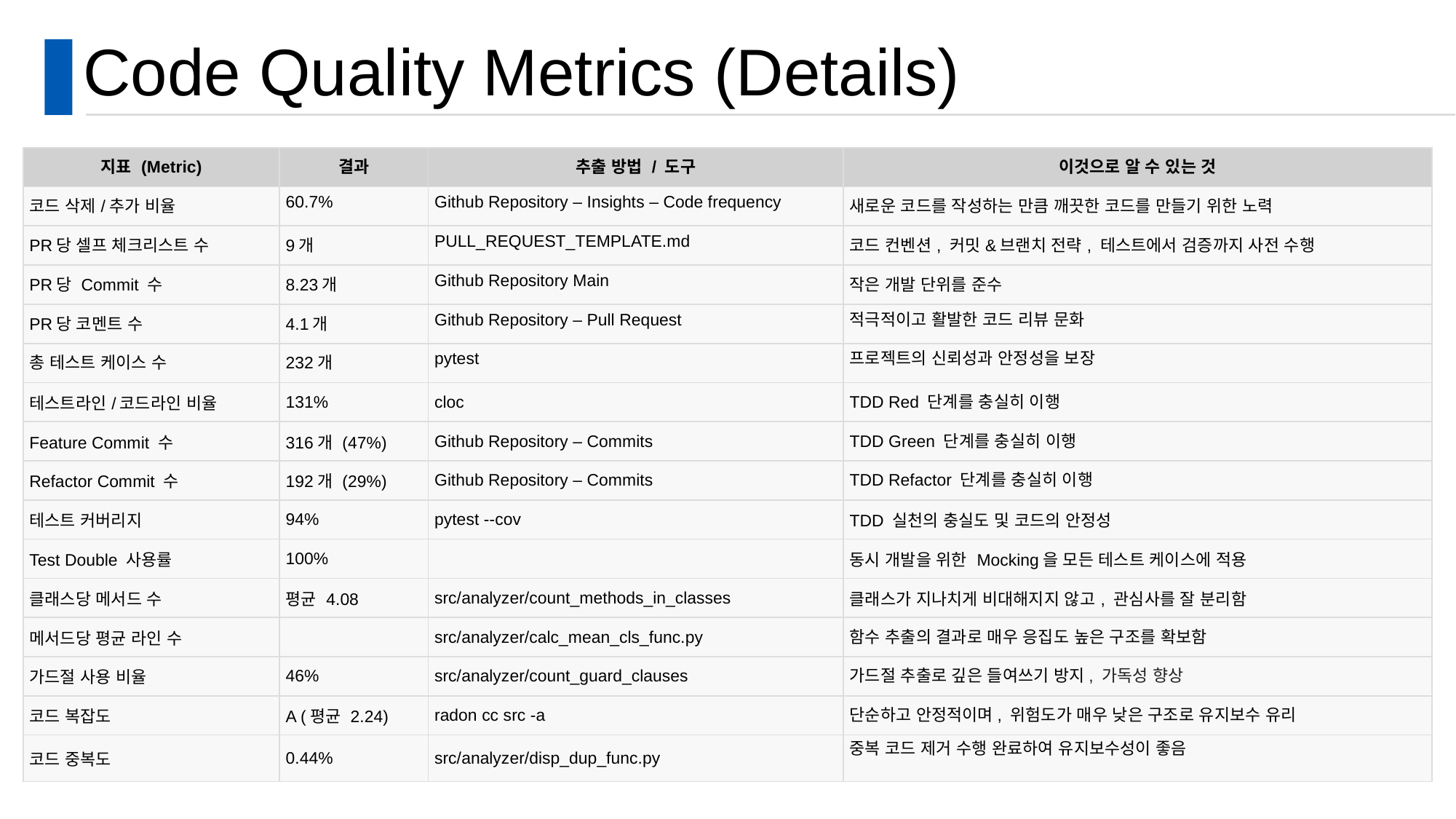

# Code Quality Metrics (Details)
| 지표 (Metric) | 결과 | 추출 방법 / 도구 | 이것으로 알 수 있는 것 |
| --- | --- | --- | --- |
| 코드 삭제/추가 비율 | 60.7% | Github Repository – Insights – Code frequency | 새로운 코드를 작성하는 만큼 깨끗한 코드를 만들기 위한 노력 |
| PR당 셀프 체크리스트 수 | 9개 | PULL\_REQUEST\_TEMPLATE.md | 코드 컨벤션, 커밋&브랜치 전략, 테스트에서 검증까지 사전 수행 |
| PR당 Commit 수 | 8.23개 | Github Repository Main | 작은 개발 단위를 준수 |
| PR당 코멘트 수 | 4.1개 | Github Repository – Pull Request | 적극적이고 활발한 코드 리뷰 문화 |
| 총 테스트 케이스 수 | 232개 | pytest | 프로젝트의 신뢰성과 안정성을 보장 |
| 테스트라인/코드라인 비율 | 131% | cloc | TDD Red 단계를 충실히 이행 |
| Feature Commit 수 | 316개 (47%) | Github Repository – Commits | TDD Green 단계를 충실히 이행 |
| Refactor Commit 수 | 192개 (29%) | Github Repository – Commits | TDD Refactor 단계를 충실히 이행 |
| 테스트 커버리지 | 94% | pytest --cov | TDD 실천의 충실도 및 코드의 안정성 |
| Test Double 사용률 | 100% |  | 동시 개발을 위한 Mocking을 모든 테스트 케이스에 적용 |
| 클래스당 메서드 수 | 평균 4.08 | src/analyzer/count\_methods\_in\_classes | 클래스가 지나치게 비대해지지 않고, 관심사를 잘 분리함 |
| 메서드당 평균 라인 수 |  | src/analyzer/calc\_mean\_cls\_func.py | 함수 추출의 결과로 매우 응집도 높은 구조를 확보함 |
| 가드절 사용 비율 | 46% | src/analyzer/count\_guard\_clauses | 가드절 추출로 깊은 들여쓰기 방지, 가독성 향상 |
| 코드 복잡도 | A (평균 2.24) | radon cc src -a | 단순하고 안정적이며, 위험도가 매우 낮은 구조로 유지보수 유리 |
| 코드 중복도 | 0.44% | src/analyzer/disp\_dup\_func.py | 중복 코드 제거 수행 완료하여 유지보수성이 좋음 |